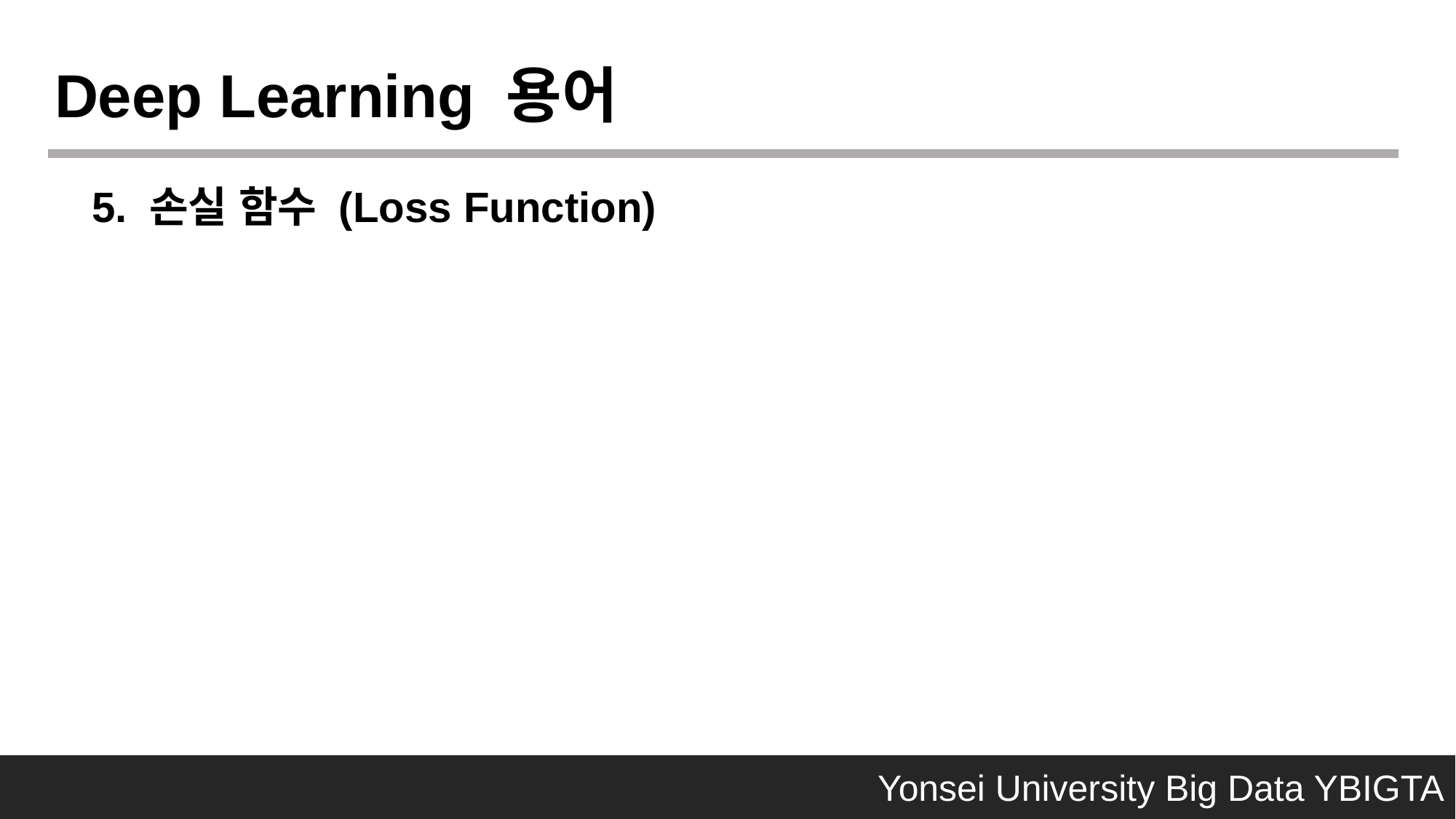

Deep Learning 용어
5. 손실 함수 (Loss Function)

 Yonsei University Big Data YBIGTA